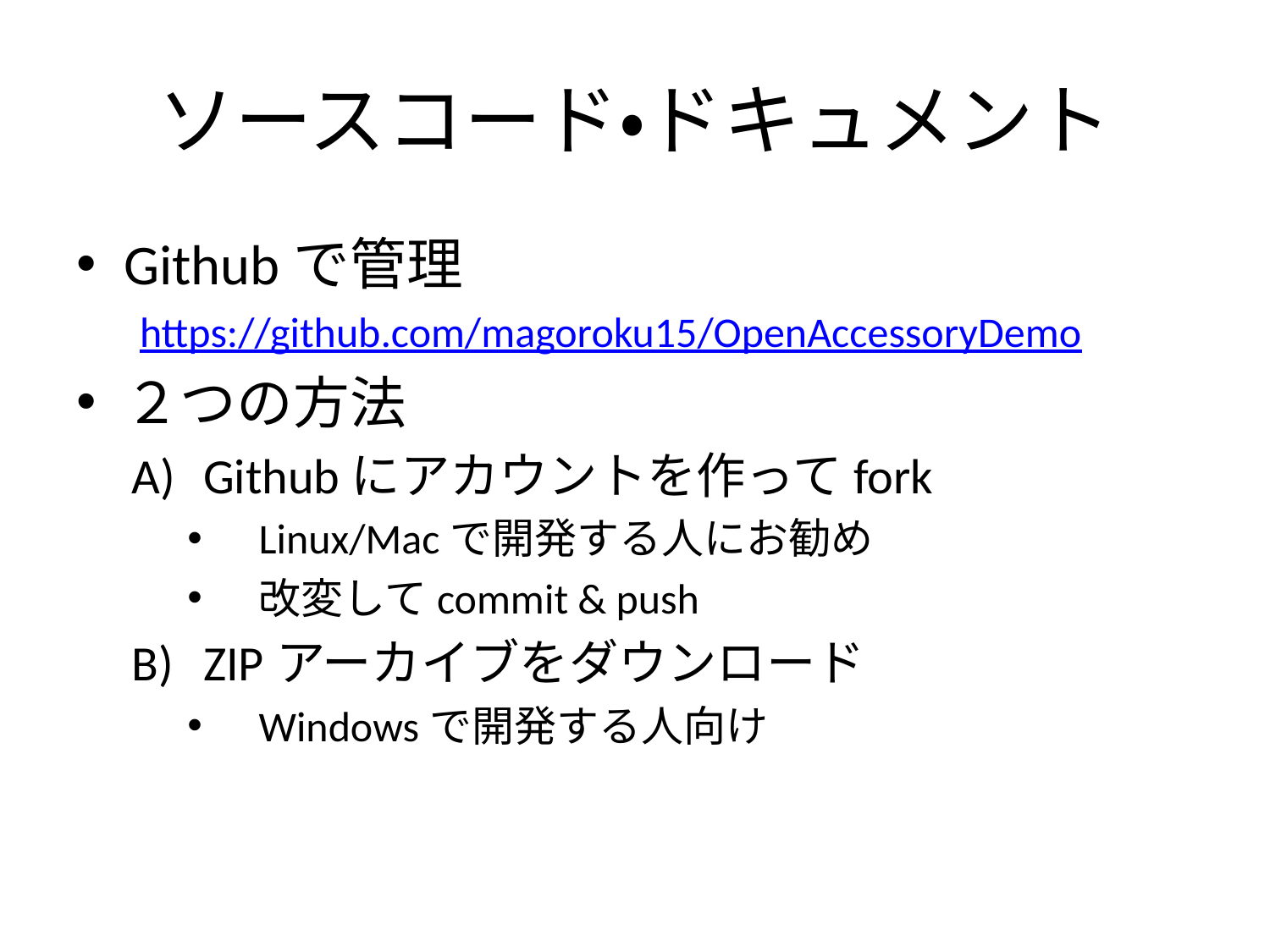

# ソースコード・ドキュメント
Githubで管理
https://github.com/magoroku15/OpenAccessoryDemo
２つの方法
Githubにアカウントを作ってfork
Linux/Macで開発する人にお勧め
改変してcommit & push
ZIPアーカイブをダウンロード
Windowsで開発する人向け